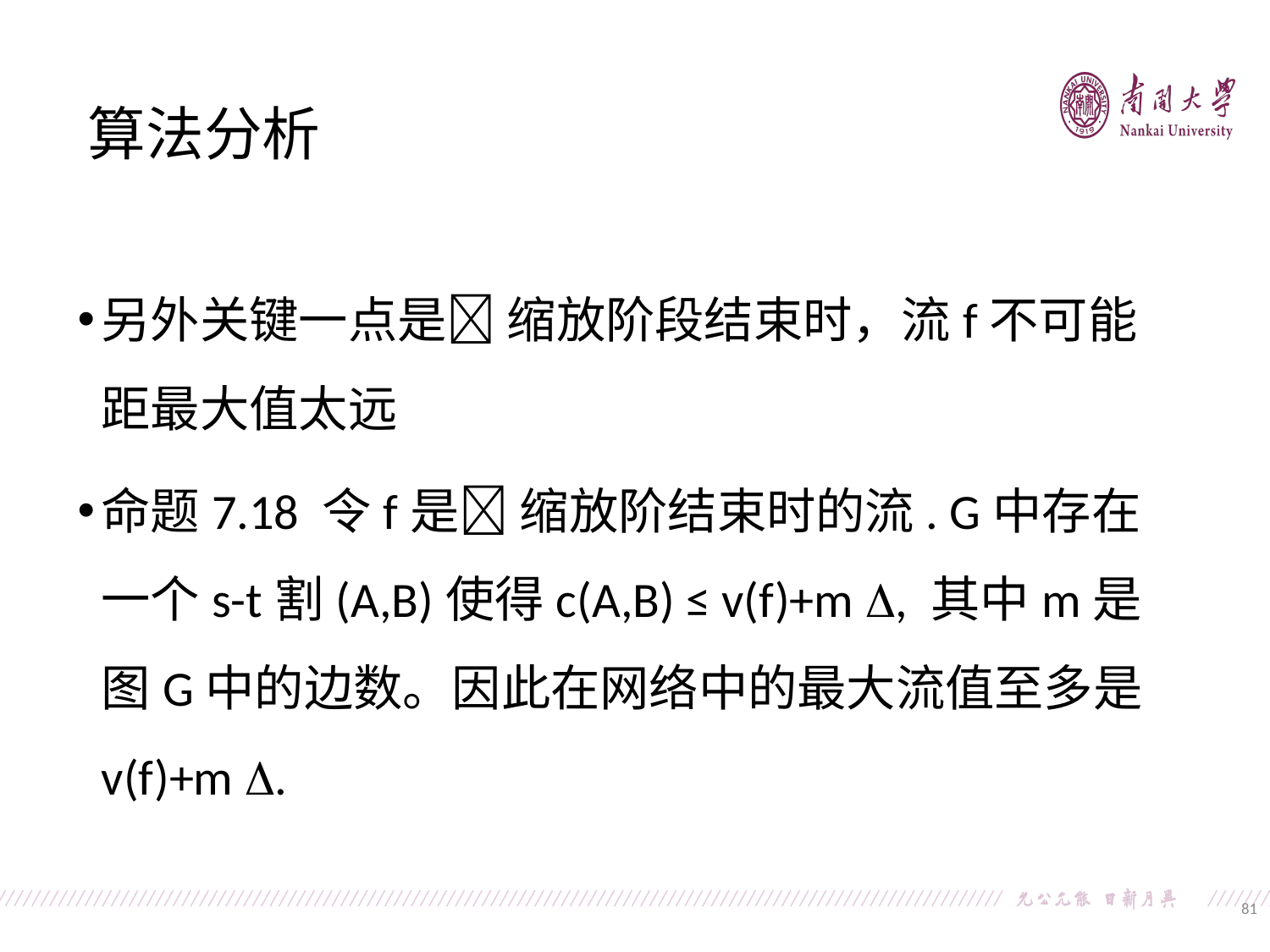

算法分析
另外关键一点是Δ 缩放阶段结束时，流f不可能距最大值太远
命题7.18 令f是Δ 缩放阶结束时的流. G中存在一个s-t割(A,B)使得c(A,B) ≤ v(f)+m Δ, 其中m是图G中的边数。因此在网络中的最大流值至多是v(f)+m Δ.
81